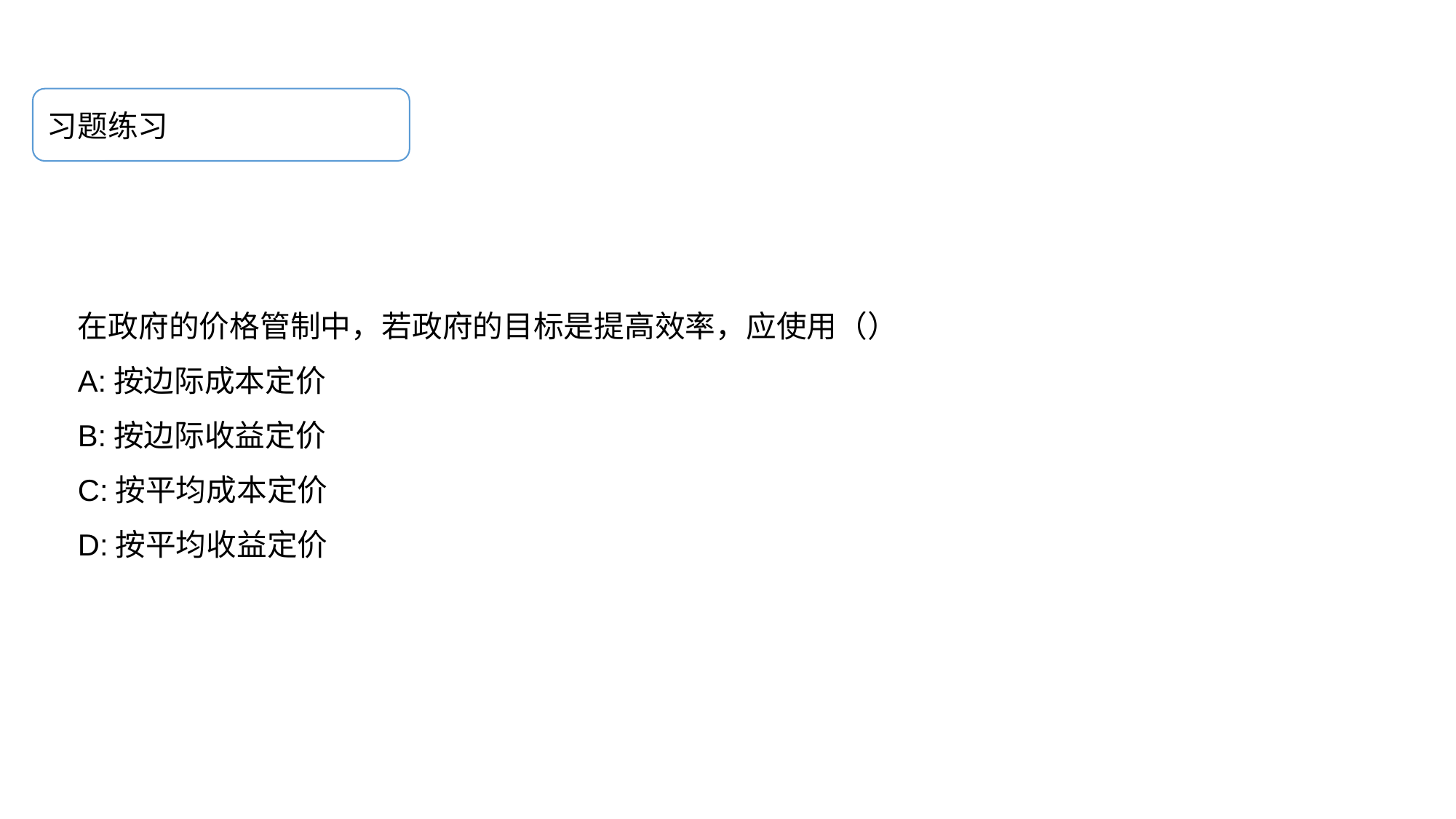

习题练习
在政府的价格管制中，若政府的目标是提高效率，应使用（）
A:按边际成本定价
B:按边际收益定价
C:按平均成本定价
D:按平均收益定价